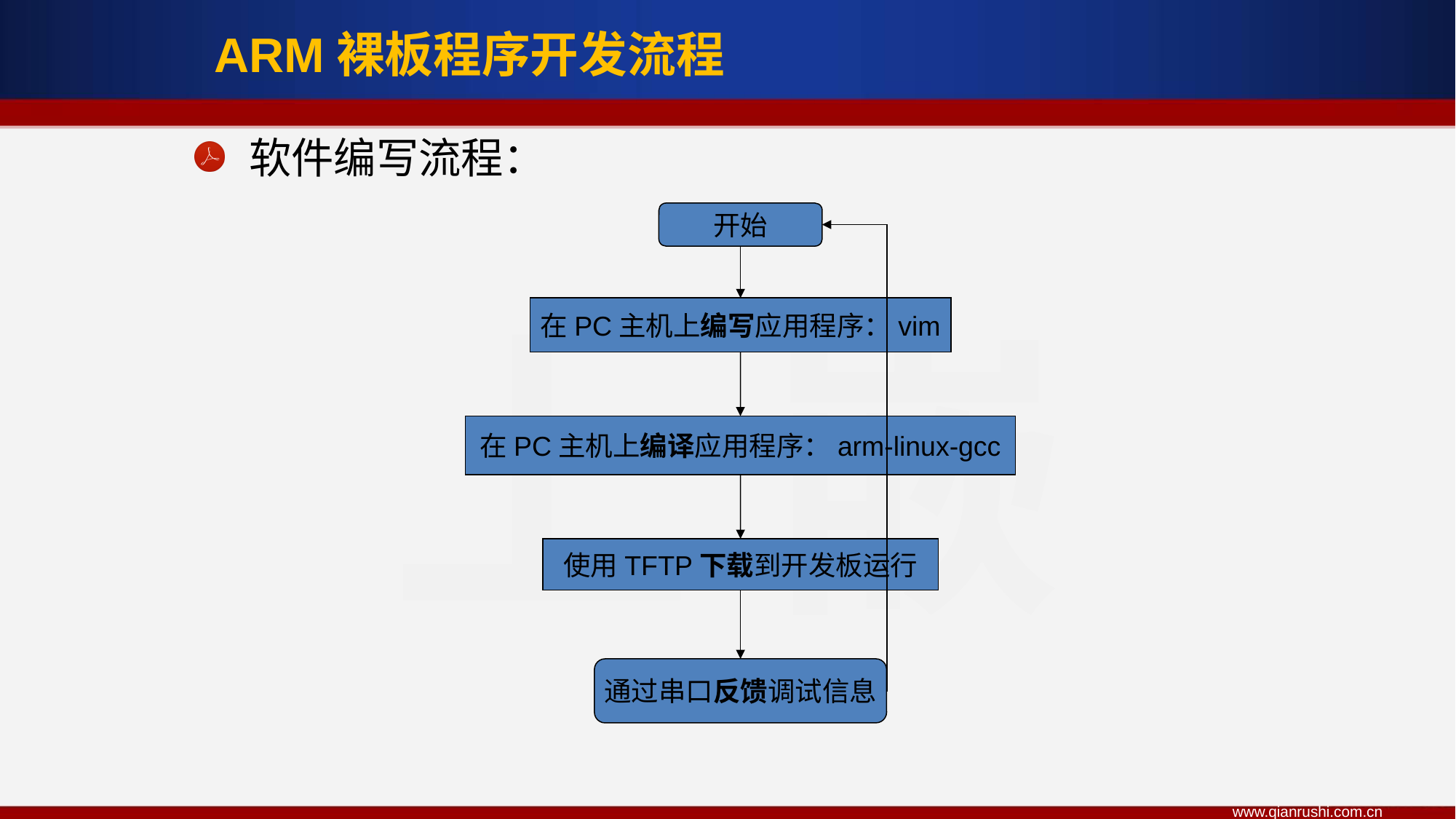

ARM裸板程序开发流程
软件编写流程：
开始
在PC主机上编写应用程序：vim
在PC主机上编译应用程序：arm-linux-gcc
使用TFTP下载到开发板运行
通过串口反馈调试信息